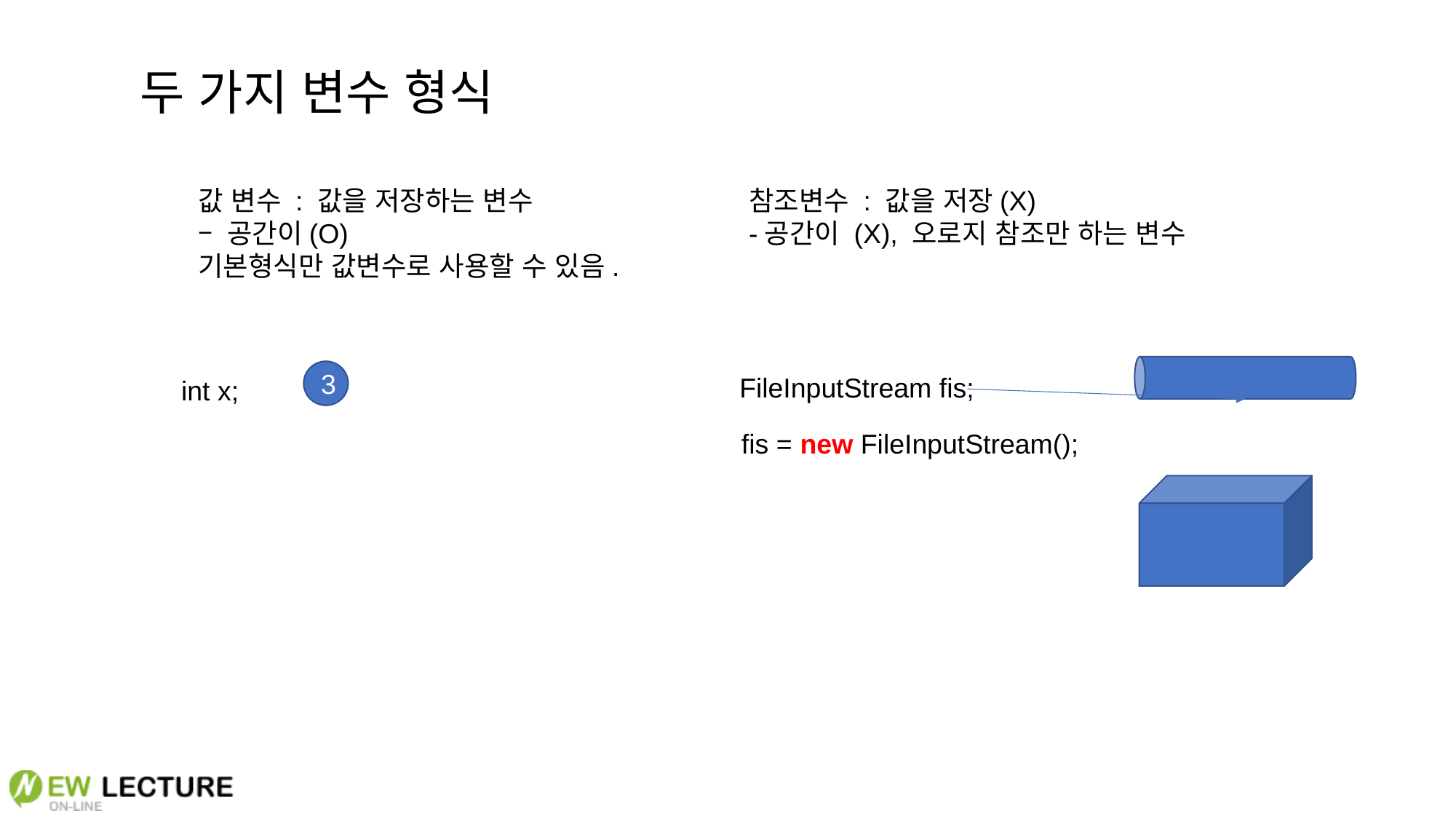

두 가지 변수 형식
값 변수 : 값을 저장하는 변수
– 공간이(O)
기본형식만 값변수로 사용할 수 있음.

참조변수 : 값을 저장(X)
-공간이 (X), 오로지 참조만 하는 변수

3
FileInputStream fis;
int x;
fis = new FileInputStream();